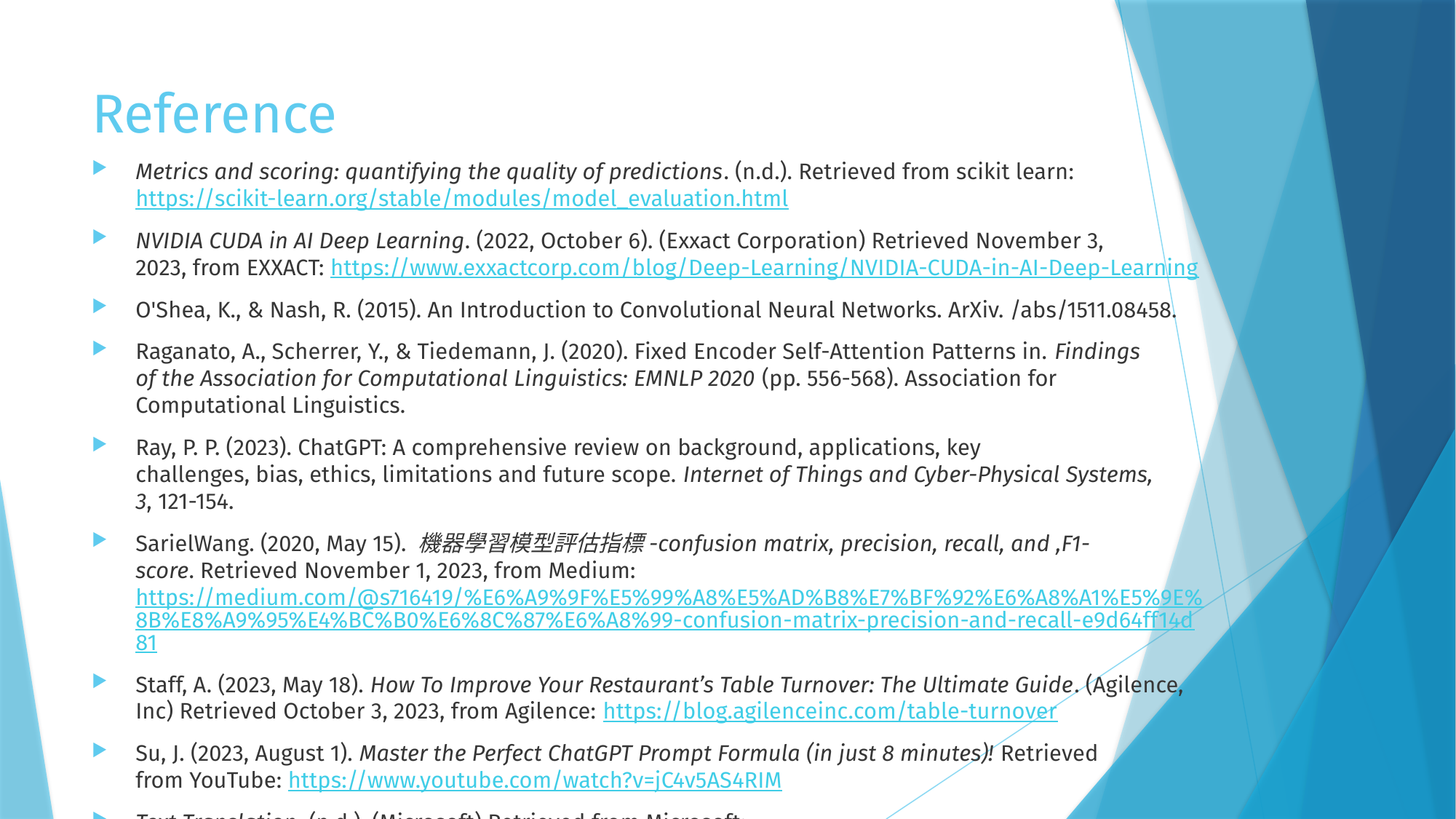

# Reference

Metrics and scoring: quantifying the quality of predictions. (n.d.). Retrieved from scikit learn: https://scikit-learn.org/stable/modules/model_evaluation.html
NVIDIA CUDA in AI Deep Learning. (2022, October 6). (Exxact Corporation) Retrieved November 3, 2023, from EXXACT: https://www.exxactcorp.com/blog/Deep-Learning/NVIDIA-CUDA-in-AI-Deep-Learning
O'Shea, K., & Nash, R. (2015). An Introduction to Convolutional Neural Networks. ArXiv. /abs/1511.08458.
Raganato, A., Scherrer, Y., & Tiedemann, J. (2020). Fixed Encoder Self-Attention Patterns in. Findings of the Association for Computational Linguistics: EMNLP 2020 (pp. 556-568). Association for Computational Linguistics.
Ray, P. P. (2023). ChatGPT: A comprehensive review on background, applications, key challenges, bias, ethics, limitations and future scope. Internet of Things and Cyber-Physical Systems, 3, 121-154.
SarielWang. (2020, May 15). 機器學習模型評估指標-confusion matrix, precision, recall, and ,F1-score. Retrieved November 1, 2023, from Medium: https://medium.com/@s716419/%E6%A9%9F%E5%99%A8%E5%AD%B8%E7%BF%92%E6%A8%A1%E5%9E%8B%E8%A9%95%E4%BC%B0%E6%8C%87%E6%A8%99-confusion-matrix-precision-and-recall-e9d64ff14d81
Staff, A. (2023, May 18). How To Improve Your Restaurant’s Table Turnover: The Ultimate Guide. (Agilence, Inc) Retrieved October 3, 2023, from Agilence: https://blog.agilenceinc.com/table-turnover
Su, J. (2023, August 1). Master the Perfect ChatGPT Prompt Formula (in just 8 minutes)! Retrieved from YouTube: https://www.youtube.com/watch?v=jC4v5AS4RIM
Text Translation. (n.d.). (Microsoft) Retrieved from Microsoft: https://www.microsoft.com/en-us/translator/business/translator-api/